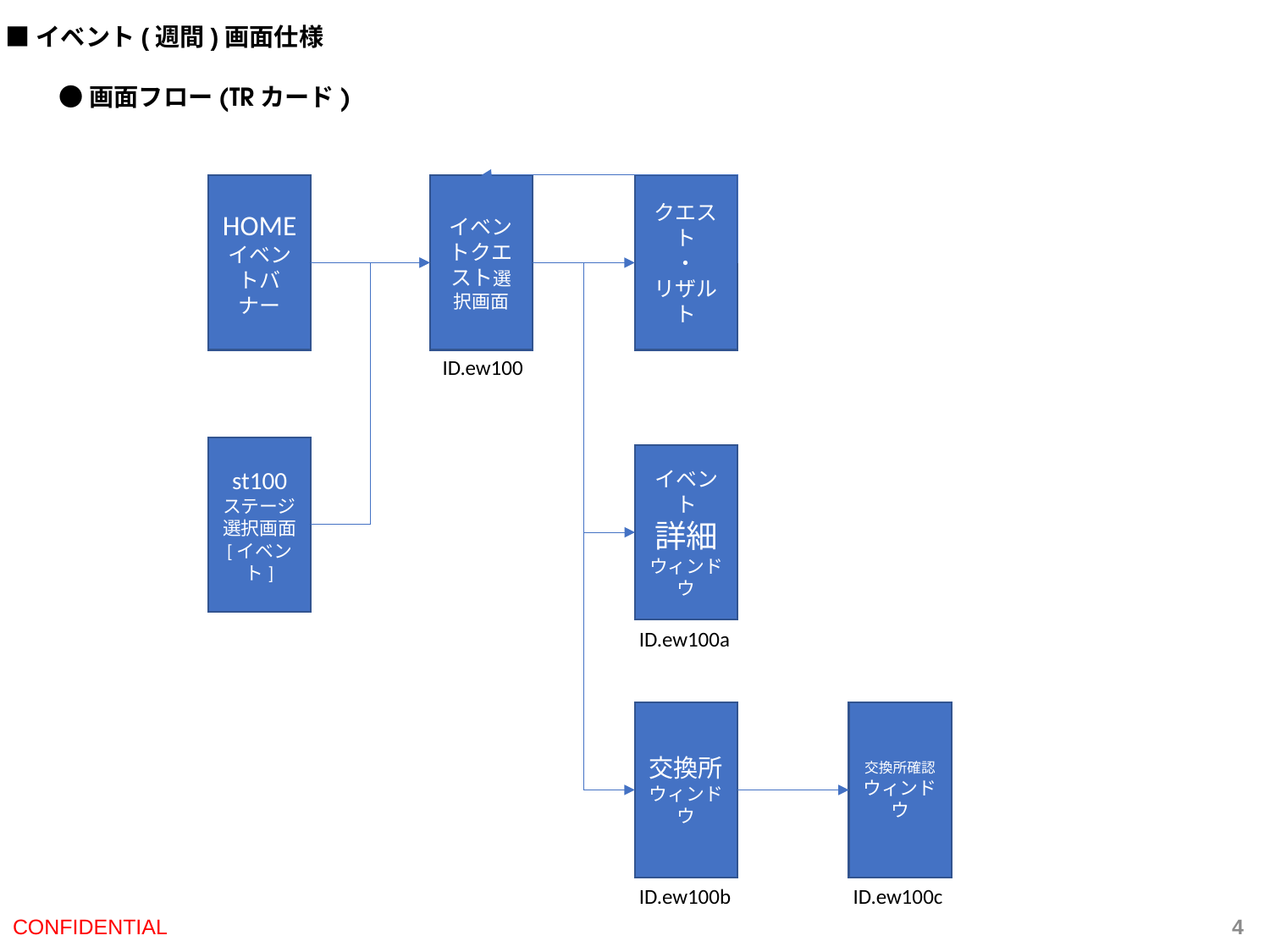

■イベント(週間)画面仕様
●画面フロー(TRカード)
HOME
イベントバナー
イベントクエスト選択画面
クエスト
・
リザルト
ID.ew100
st100
ステージ選択画面
[イベント]
イベント
詳細ウィンドウ
ID.ew100a
交換所ウィンドウ
交換所確認ウィンドウ
ID.ew100b
ID.ew100c
CONFIDENTIAL
4